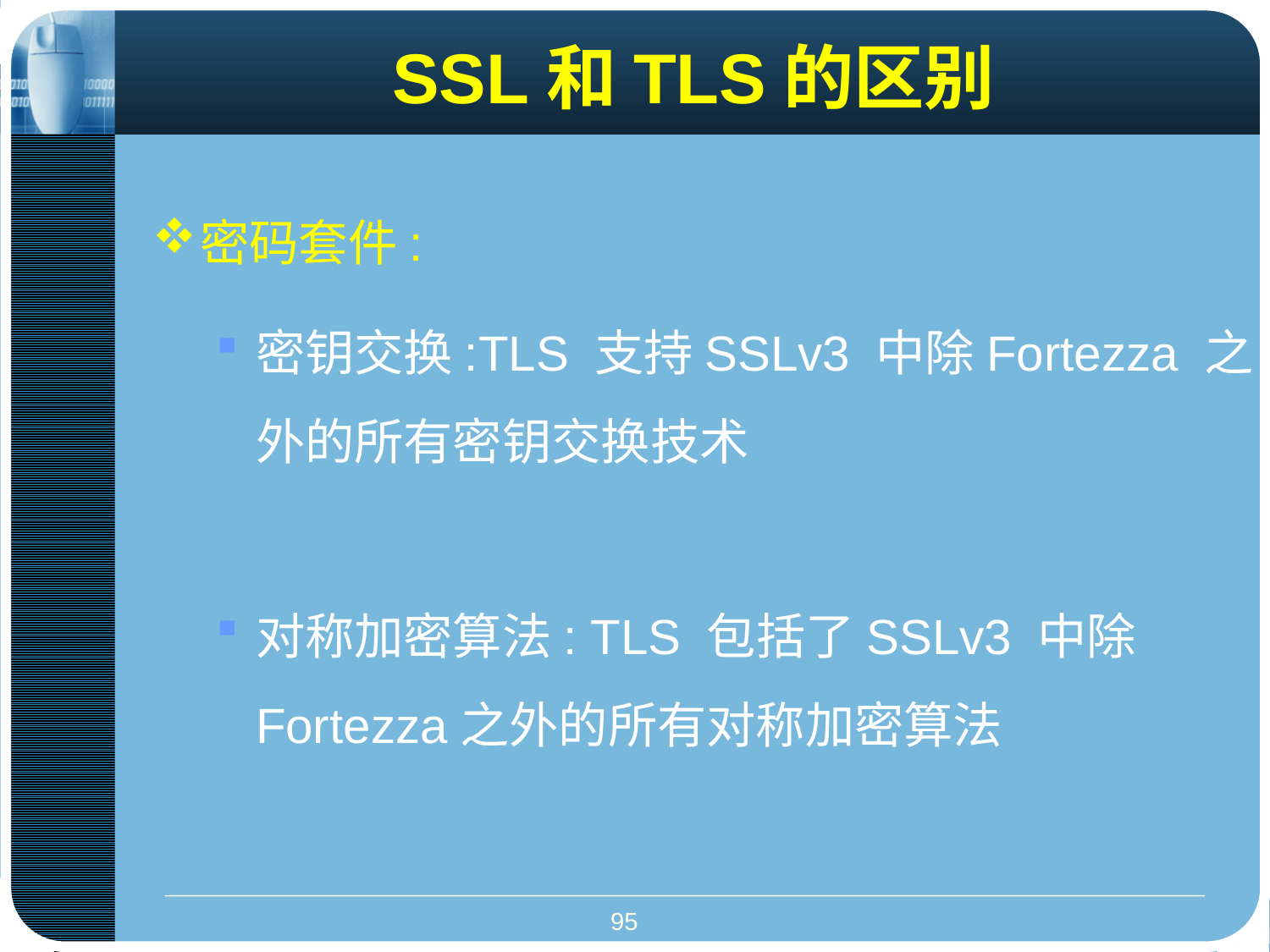

# SSL和TLS的区别
密码套件:
密钥交换:TLS 支持SSLv3 中除Fortezza 之外的所有密钥交换技术

对称加密算法: TLS 包括了SSLv3 中除Fortezza之外的所有对称加密算法
95